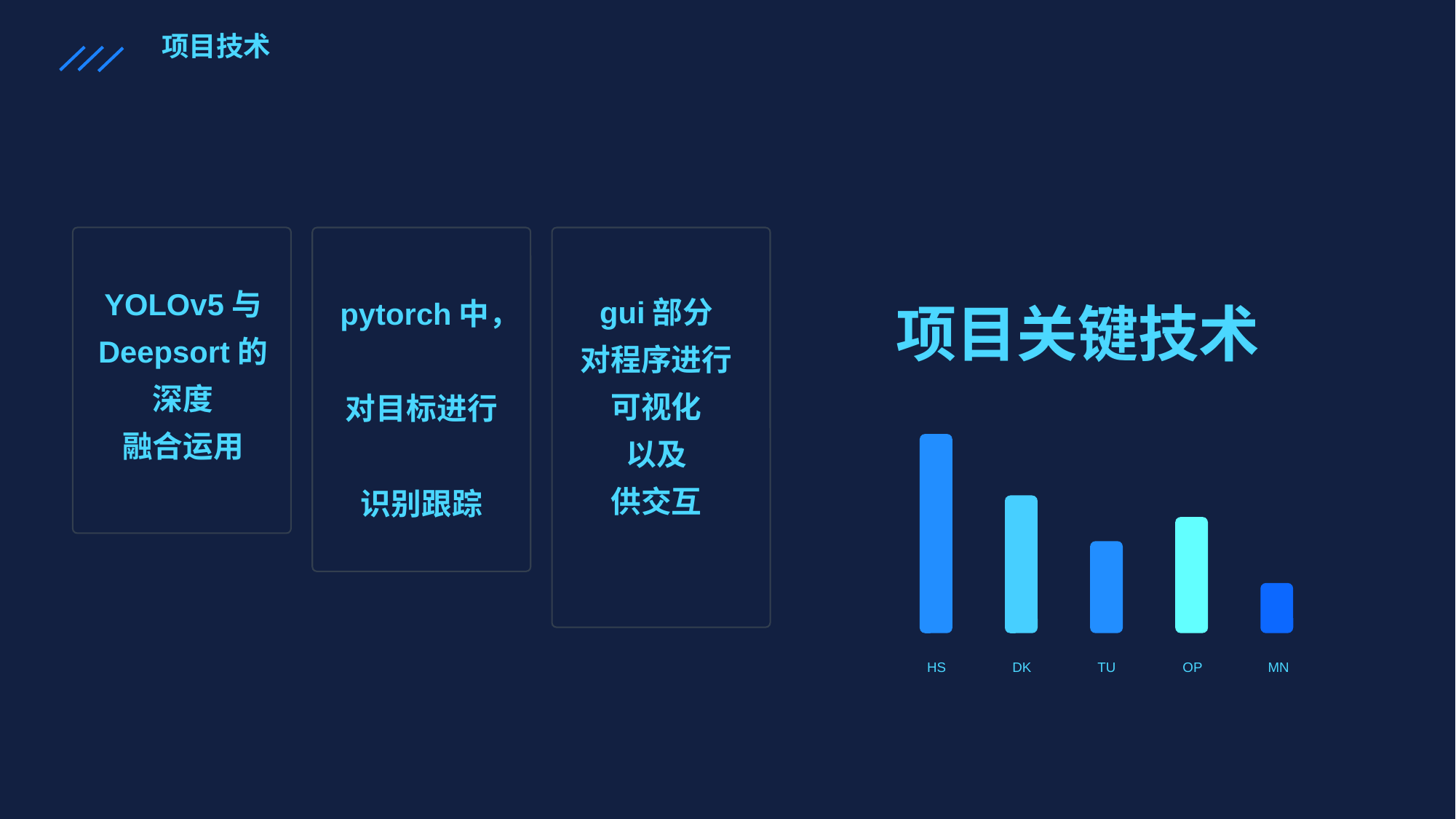

项目技术

gui部分
对程序进行
可视化
以及
供交互

  pytorch中，

对目标进行

识别跟踪
项目关键技术
YOLOv5与
Deepsort的
深度
融合运用

HS
DK
TU
OP
MN